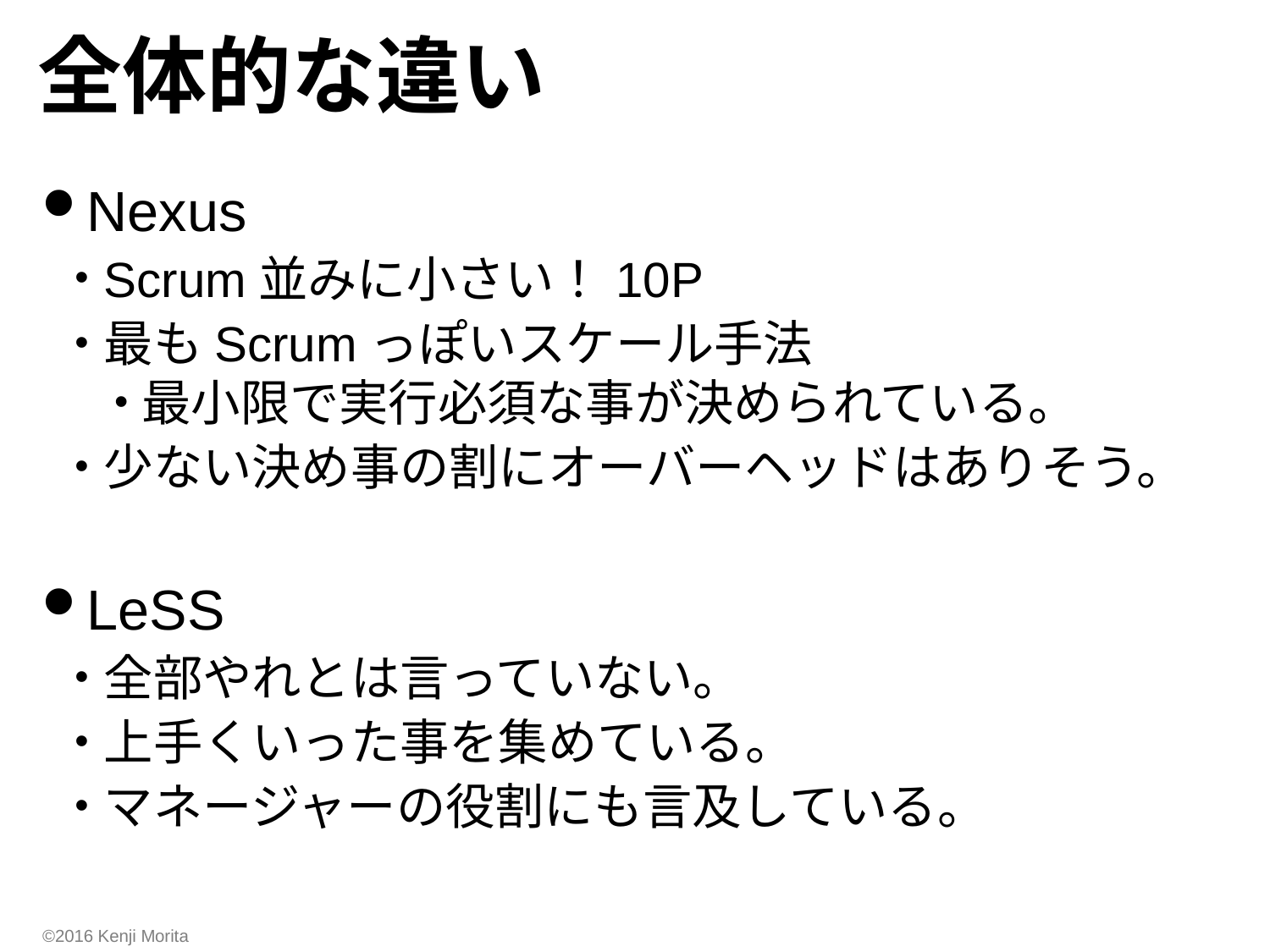

# 全体的な違い
Nexus
Scrum並みに小さい！10P
最もScrumっぽいスケール手法
最小限で実行必須な事が決められている。
少ない決め事の割にオーバーヘッドはありそう。

LeSS
全部やれとは言っていない。
上手くいった事を集めている。
マネージャーの役割にも言及している。